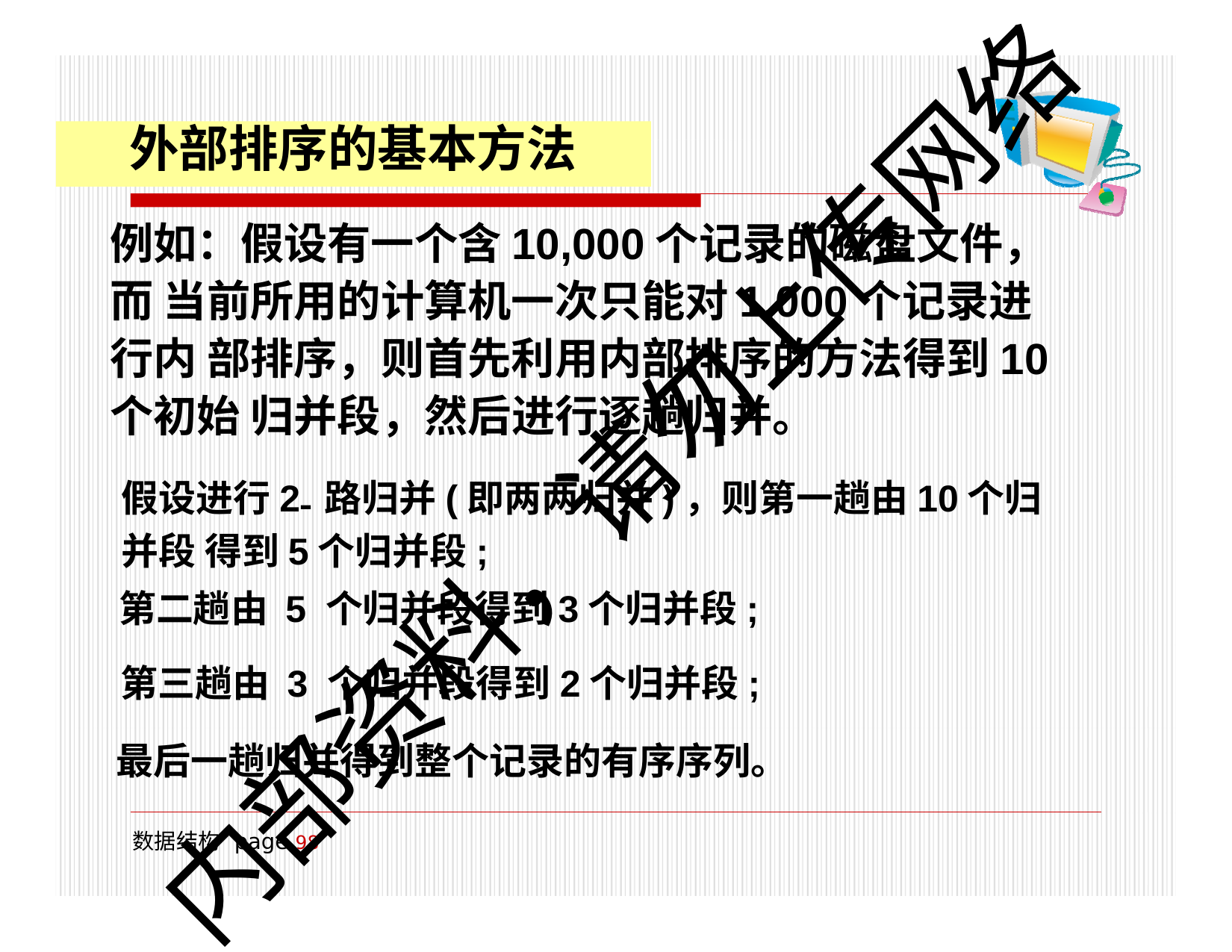

# 外部排序的基本方法

例如：假设有一个含10,000个记录的磁盘文件，而 当前所用的计算机一次只能对1,000个记录进行内 部排序，则首先利用内部排序的方法得到10个初始 归并段，然后进行逐趟归并。
假设进行2−路归并(即两两归并)，则第一趟由10个归并段 得到5个归并段;
第二趟由 5 个归并段得到3个归并段;
第三趟由 3 个归并段得到2个归并段;
最后一趟归并得到整个记录的有序序列。
内部资料，请勿上传网络

数据结构 page 98